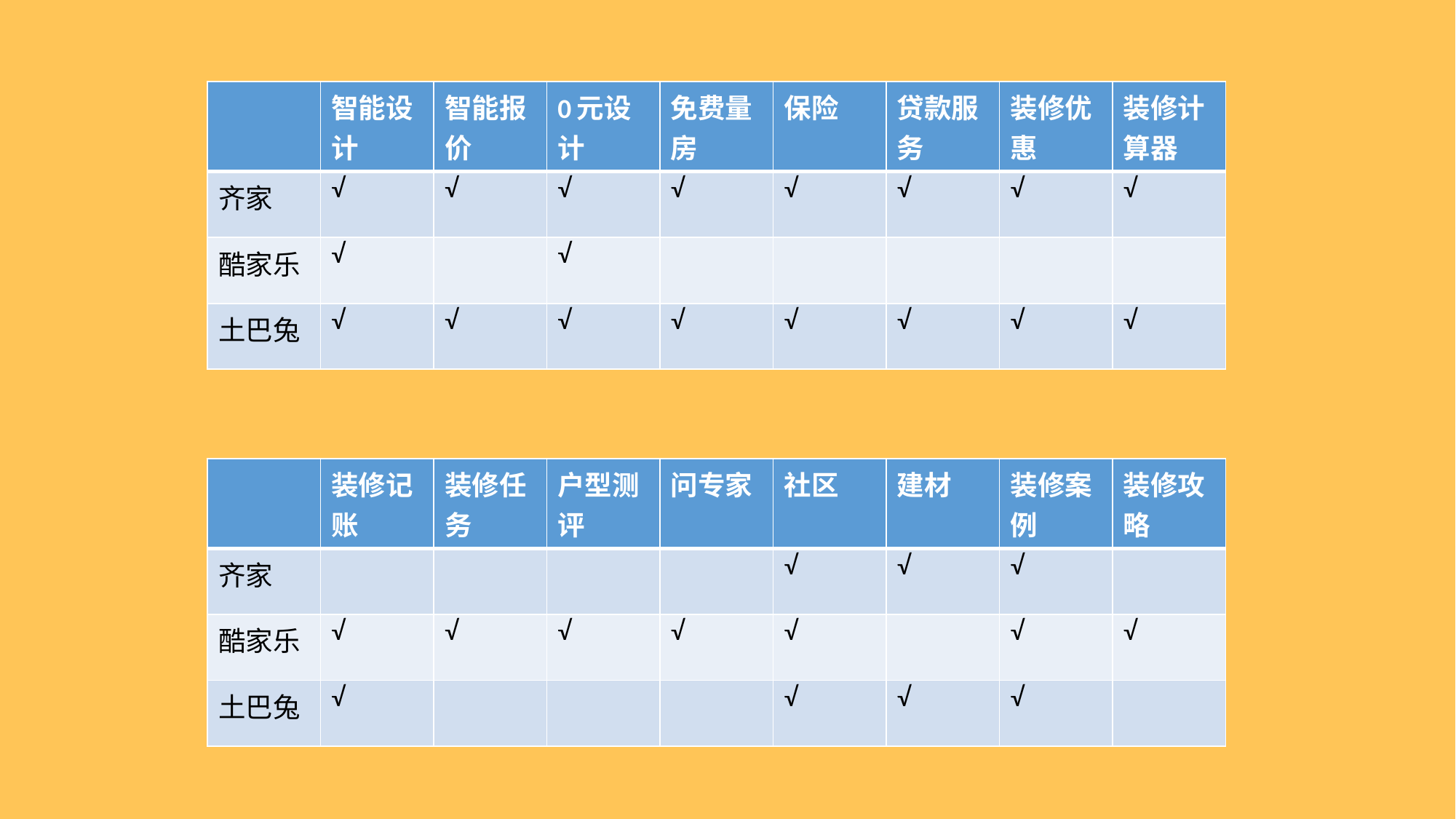

|  | 智能设计 | 智能报价 | 0元设计 | 免费量房 | 保险 | 贷款服务 | 装修优惠 | 装修计算器 |
| --- | --- | --- | --- | --- | --- | --- | --- | --- |
| 齐家 | √ | √ | √ | √ | √ | √ | √ | √ |
| 酷家乐 | √ |  | √ |  |  |  |  |  |
| 土巴兔 | √ | √ | √ | √ | √ | √ | √ | √ |
|  | 装修记账 | 装修任务 | 户型测评 | 问专家 | 社区 | 建材 | 装修案例 | 装修攻略 |
| --- | --- | --- | --- | --- | --- | --- | --- | --- |
| 齐家 |  |  |  |  | √ | √ | √ |  |
| 酷家乐 | √ | √ | √ | √ | √ |  | √ | √ |
| 土巴兔 | √ |  |  |  | √ | √ | √ |  |